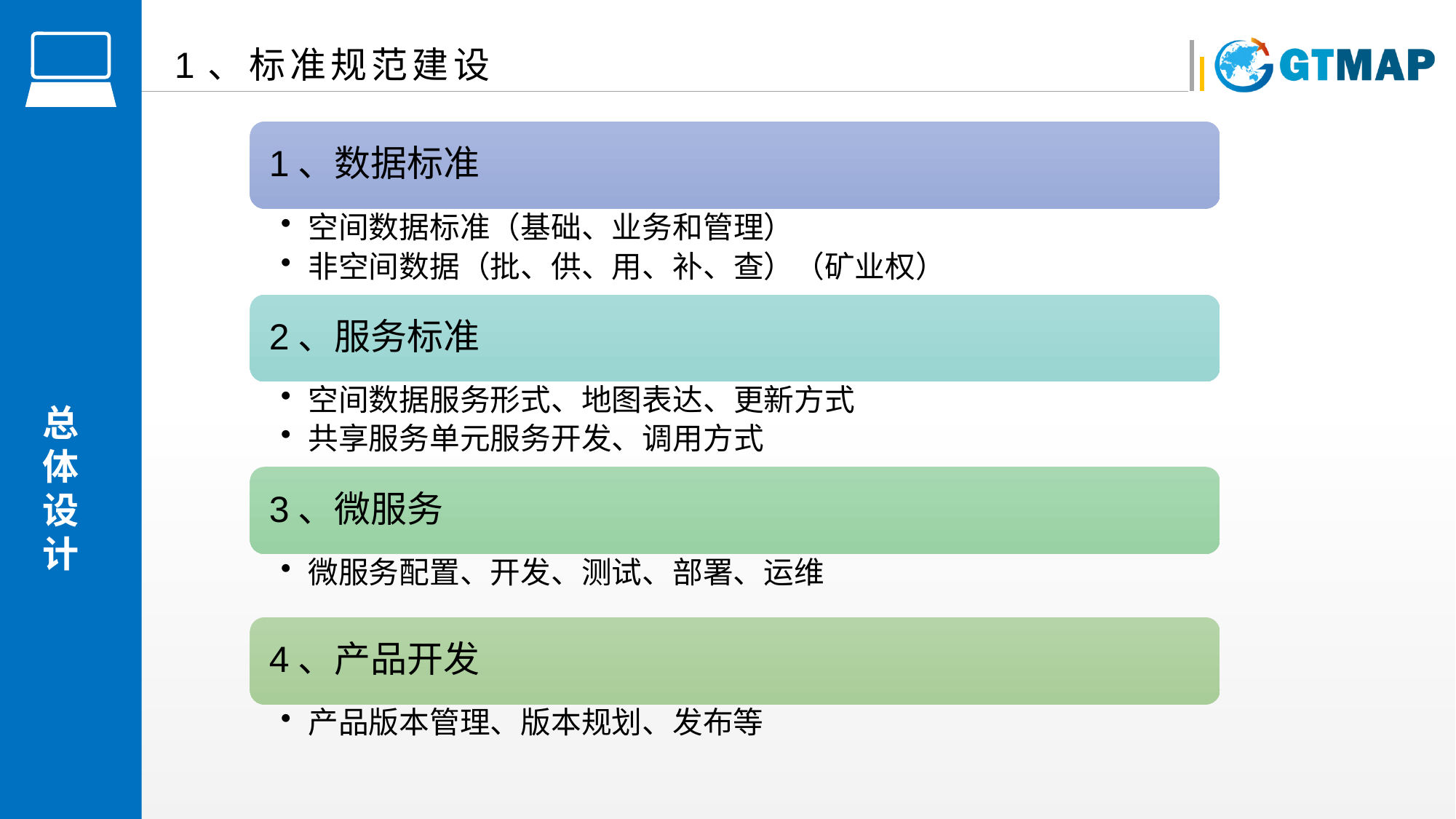

1、标准规范建设
1、数据标准
空间数据标准（基础、业务和管理）
非空间数据（批、供、用、补、查）（矿业权）
2、服务标准
空间数据服务形式、地图表达、更新方式
共享服务单元服务开发、调用方式
3、微服务
微服务配置、开发、测试、部署、运维
4、产品开发
产品版本管理、版本规划、发布等